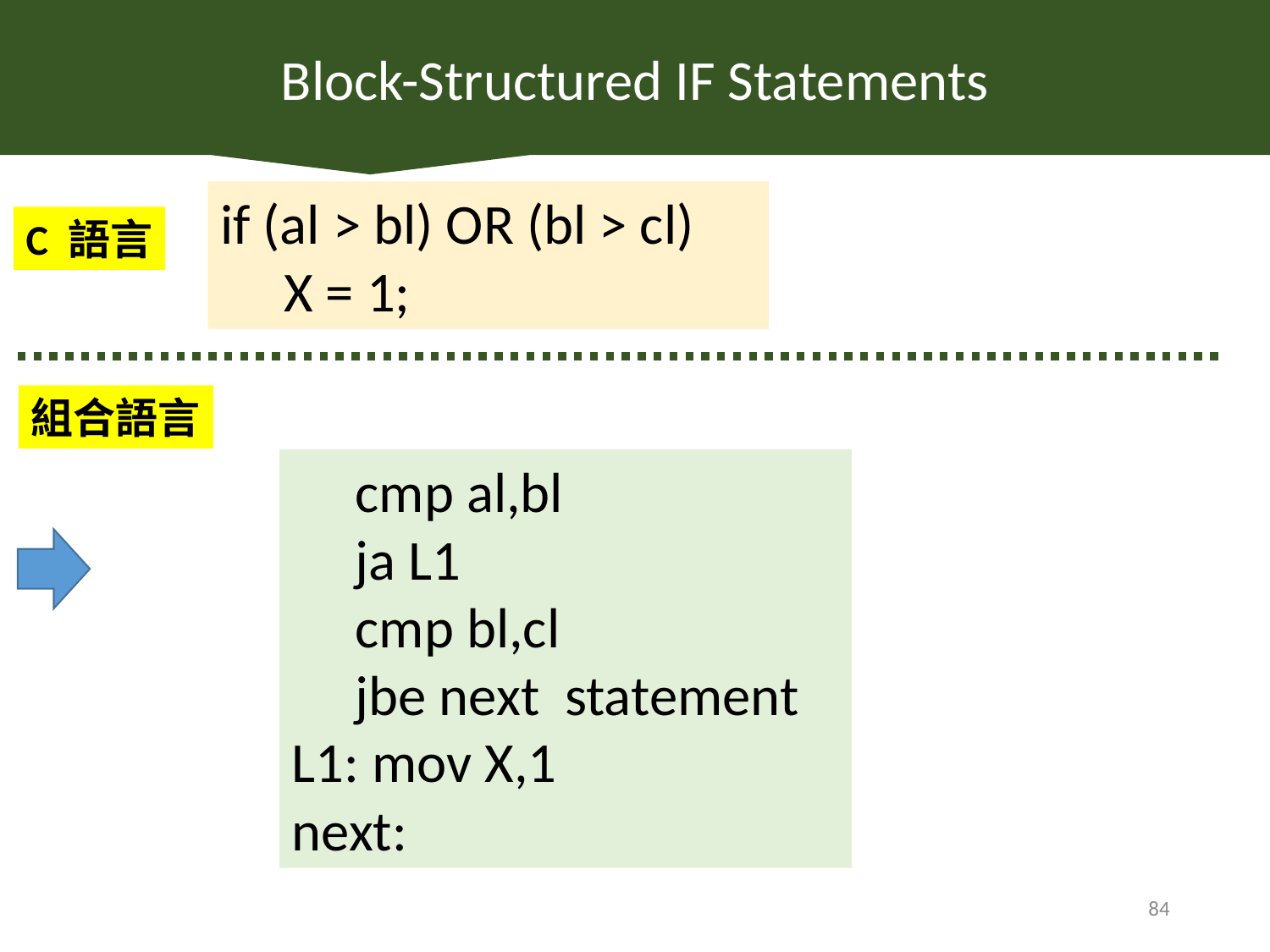

Block-Structured IF Statements
if (al > bl) OR (bl > cl)
X = 1;
C 語言
組合語言
cmp al,bl
ja L1
cmp bl,cl
jbe next  statement
L1: mov X,1
next:

84